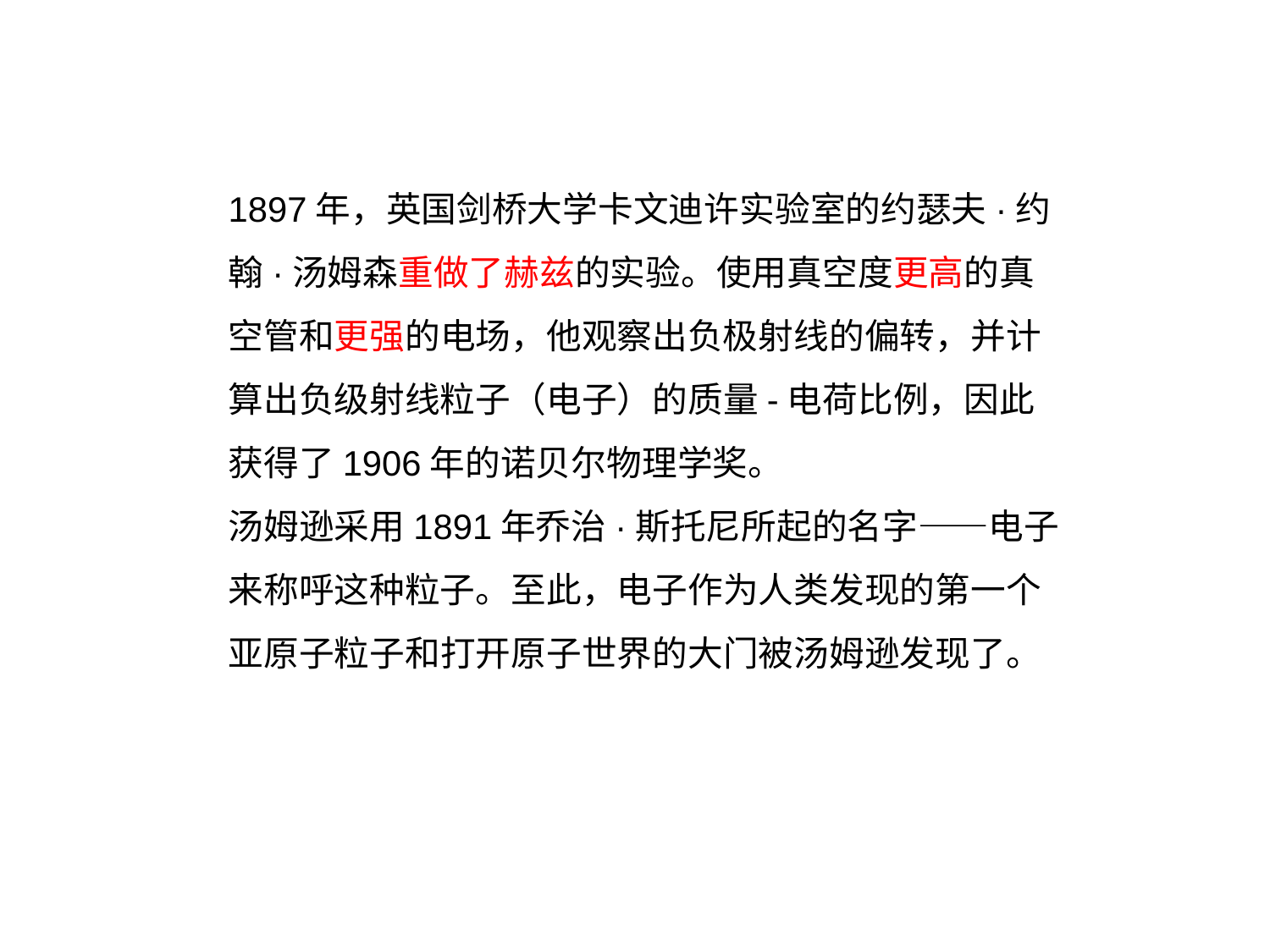

1897年，英国剑桥大学卡文迪许实验室的约瑟夫·约翰·汤姆森重做了赫兹的实验。使用真空度更高的真空管和更强的电场，他观察出负极射线的偏转，并计算出负级射线粒子（电子）的质量-电荷比例，因此获得了1906年的诺贝尔物理学奖。
汤姆逊采用1891年乔治·斯托尼所起的名字——电子来称呼这种粒子。至此，电子作为人类发现的第一个亚原子粒子和打开原子世界的大门被汤姆逊发现了。